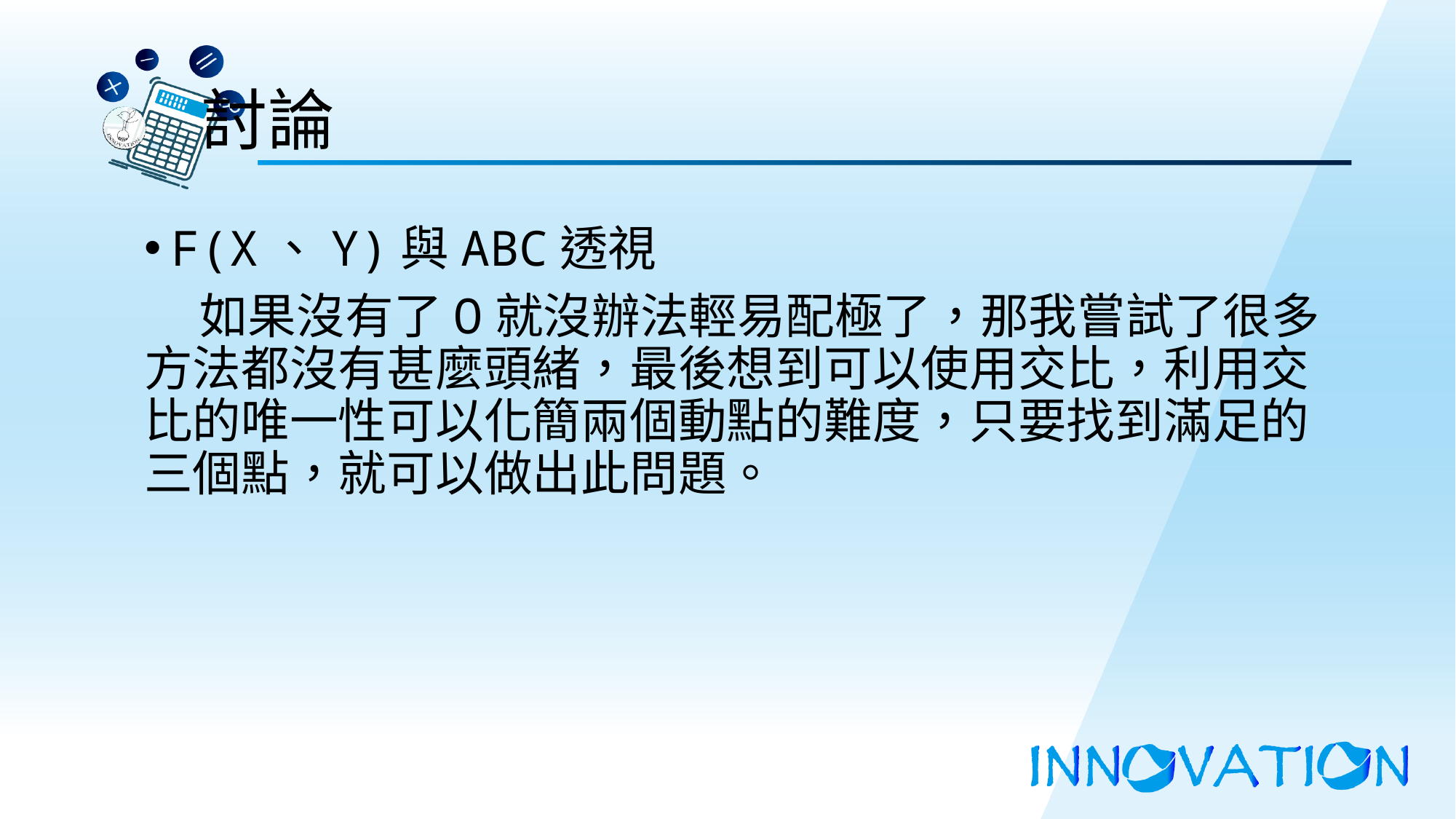

# 討論
F(X、Y)與ABC透視
    如果沒有了O就沒辦法輕易配極了，那我嘗試了很多方法都沒有甚麼頭緒，最後想到可以使用交比，利用交比的唯一性可以化簡兩個動點的難度，只要找到滿足的三個點，就可以做出此問題。